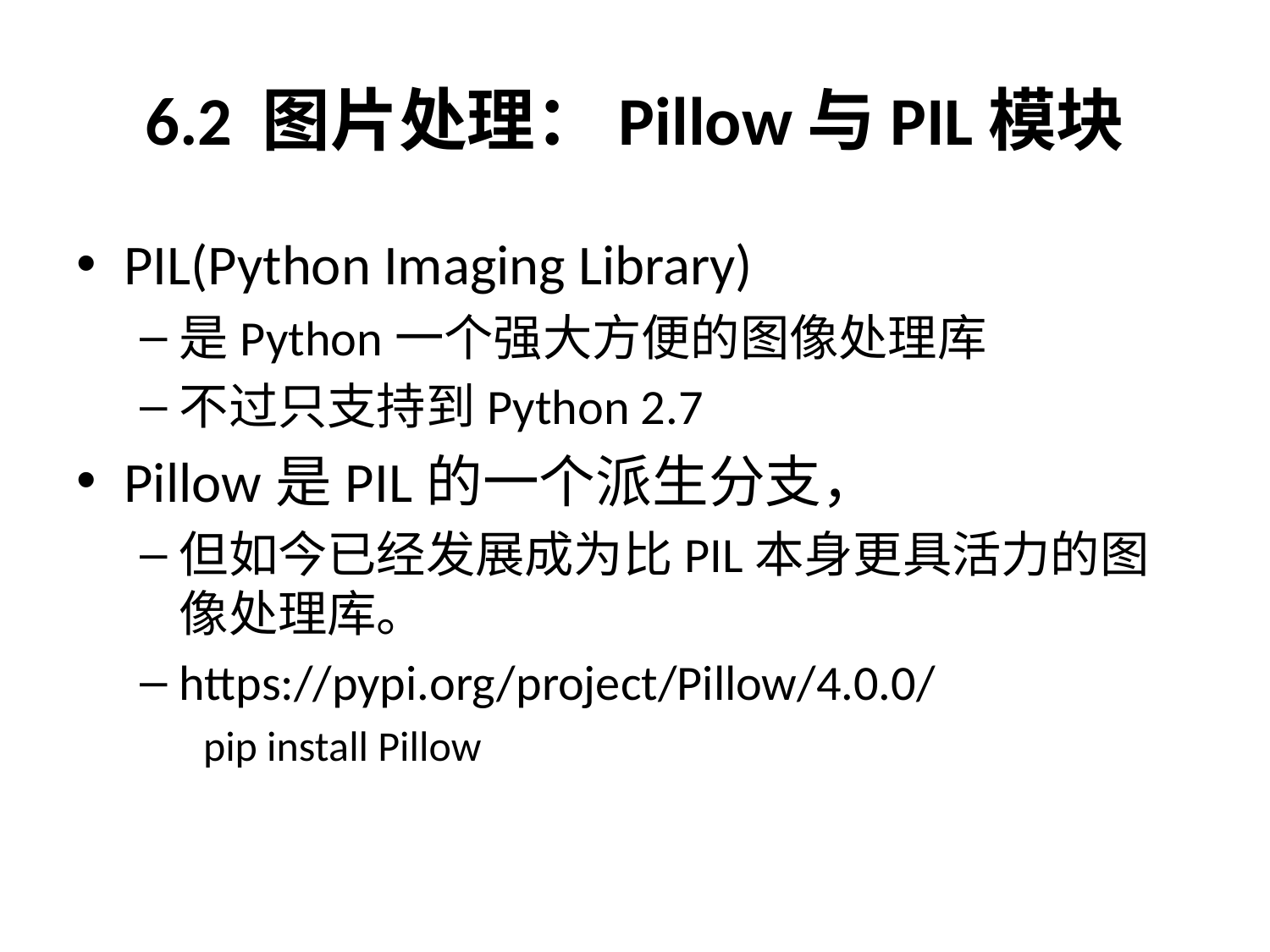

# 6.2 图片处理：Pillow与PIL模块
PIL(Python Imaging Library)
是Python一个强大方便的图像处理库
不过只支持到Python 2.7
Pillow是PIL的一个派生分支，
但如今已经发展成为比PIL本身更具活力的图像处理库。
https://pypi.org/project/Pillow/4.0.0/
pip install Pillow